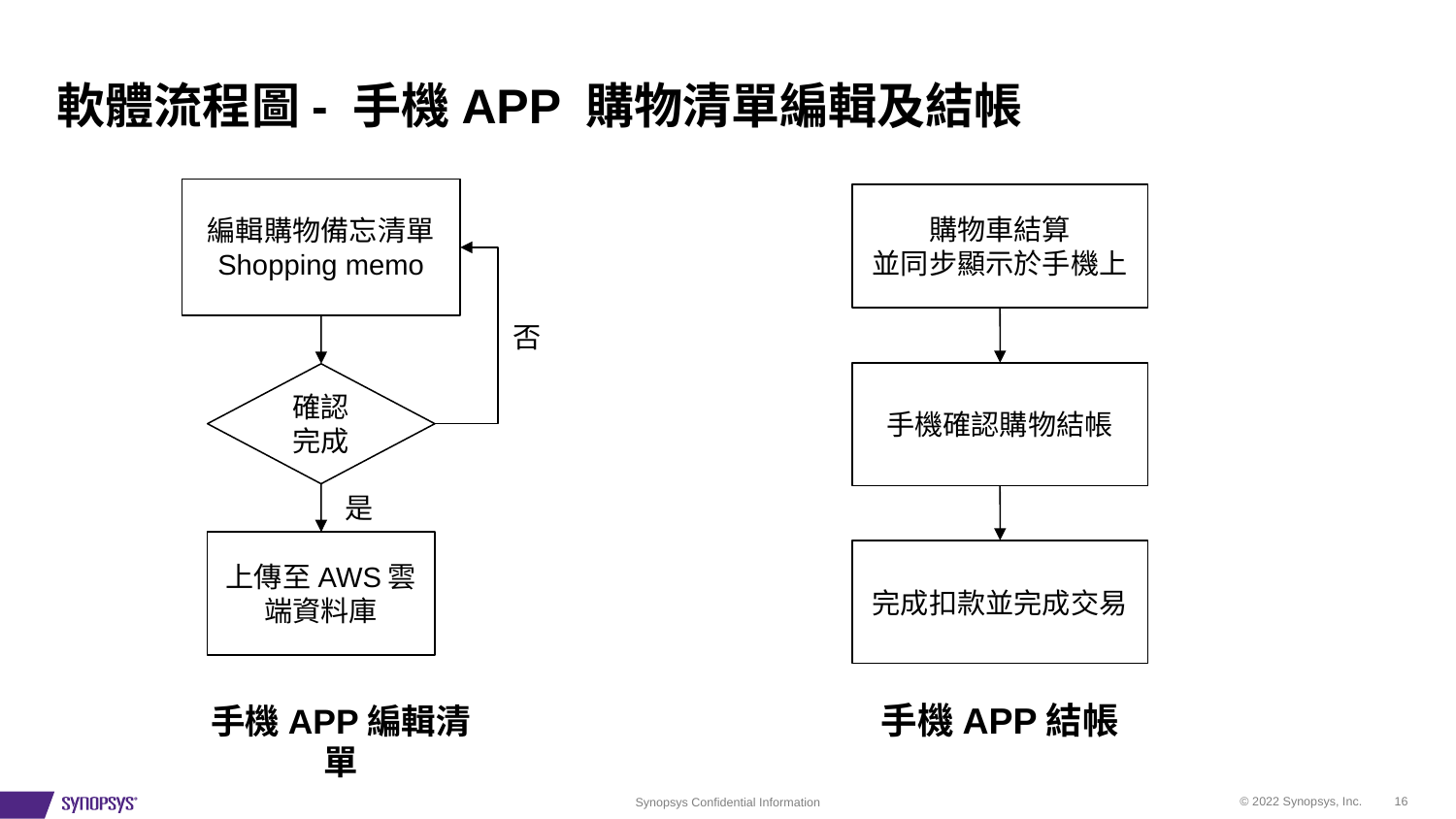

軟體流程圖- 手機APP 購物清單編輯及結帳
編輯購物備忘清單
Shopping memo
購物車結算
並同步顯示於手機上

否

手機確認購物結帳
確認完成
是

上傳至AWS雲端資料庫
完成扣款並完成交易
手機APP結帳
手機APP編輯清單